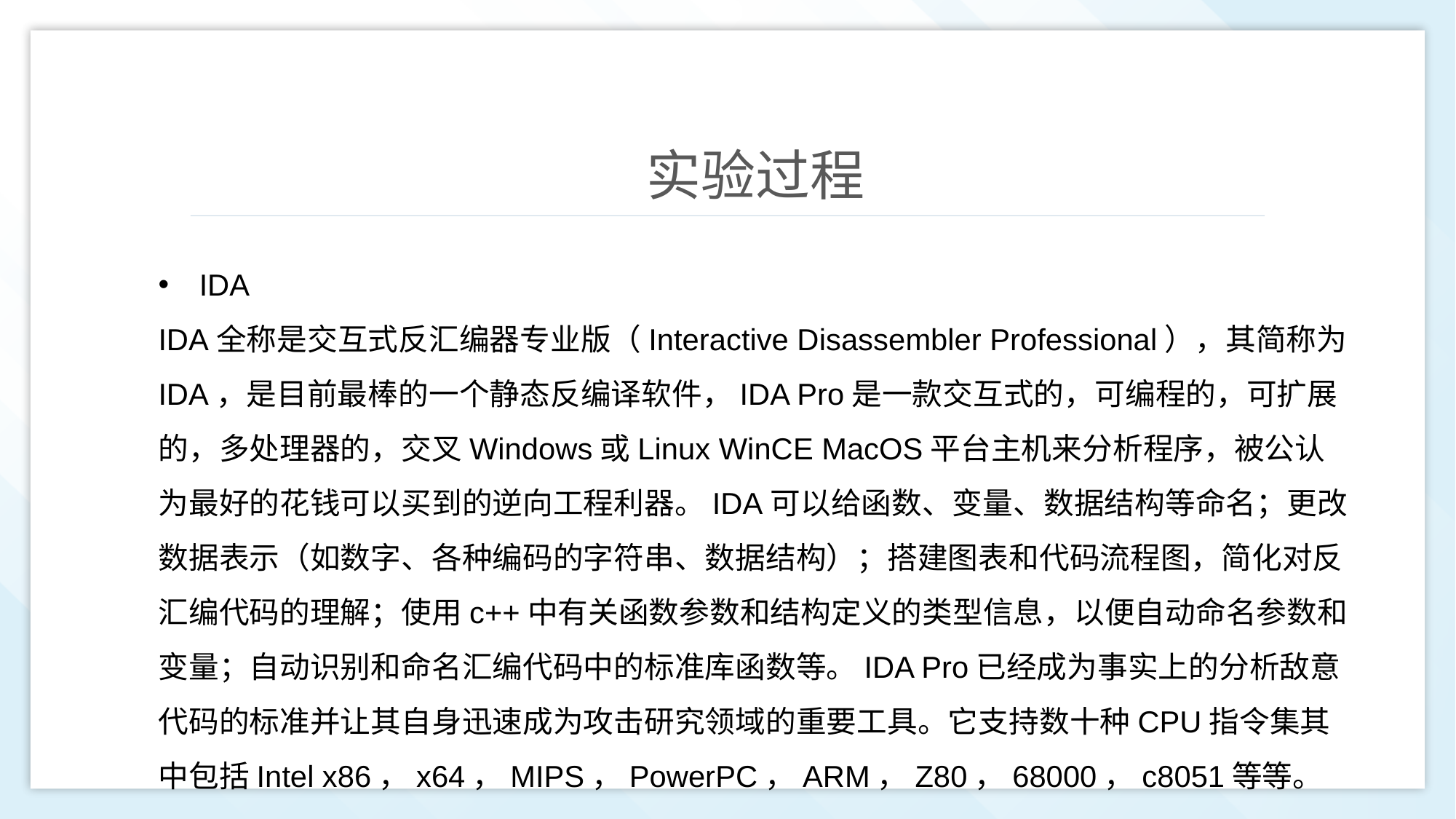

实验过程
IDA
IDA全称是交互式反汇编器专业版（Interactive Disassembler Professional），其简称为IDA，是目前最棒的一个静态反编译软件，IDA Pro是一款交互式的，可编程的，可扩展的，多处理器的，交叉Windows或Linux WinCE MacOS平台主机来分析程序，被公认为最好的花钱可以买到的逆向工程利器。IDA可以给函数、变量、数据结构等命名；更改数据表示（如数字、各种编码的字符串、数据结构）；搭建图表和代码流程图，简化对反汇编代码的理解；使用c++中有关函数参数和结构定义的类型信息，以便自动命名参数和变量；自动识别和命名汇编代码中的标准库函数等。IDA Pro已经成为事实上的分析敌意代码的标准并让其自身迅速成为攻击研究领域的重要工具。它支持数十种CPU指令集其中包括Intel x86，x64，MIPS，PowerPC，ARM，Z80，68000，c8051等等。